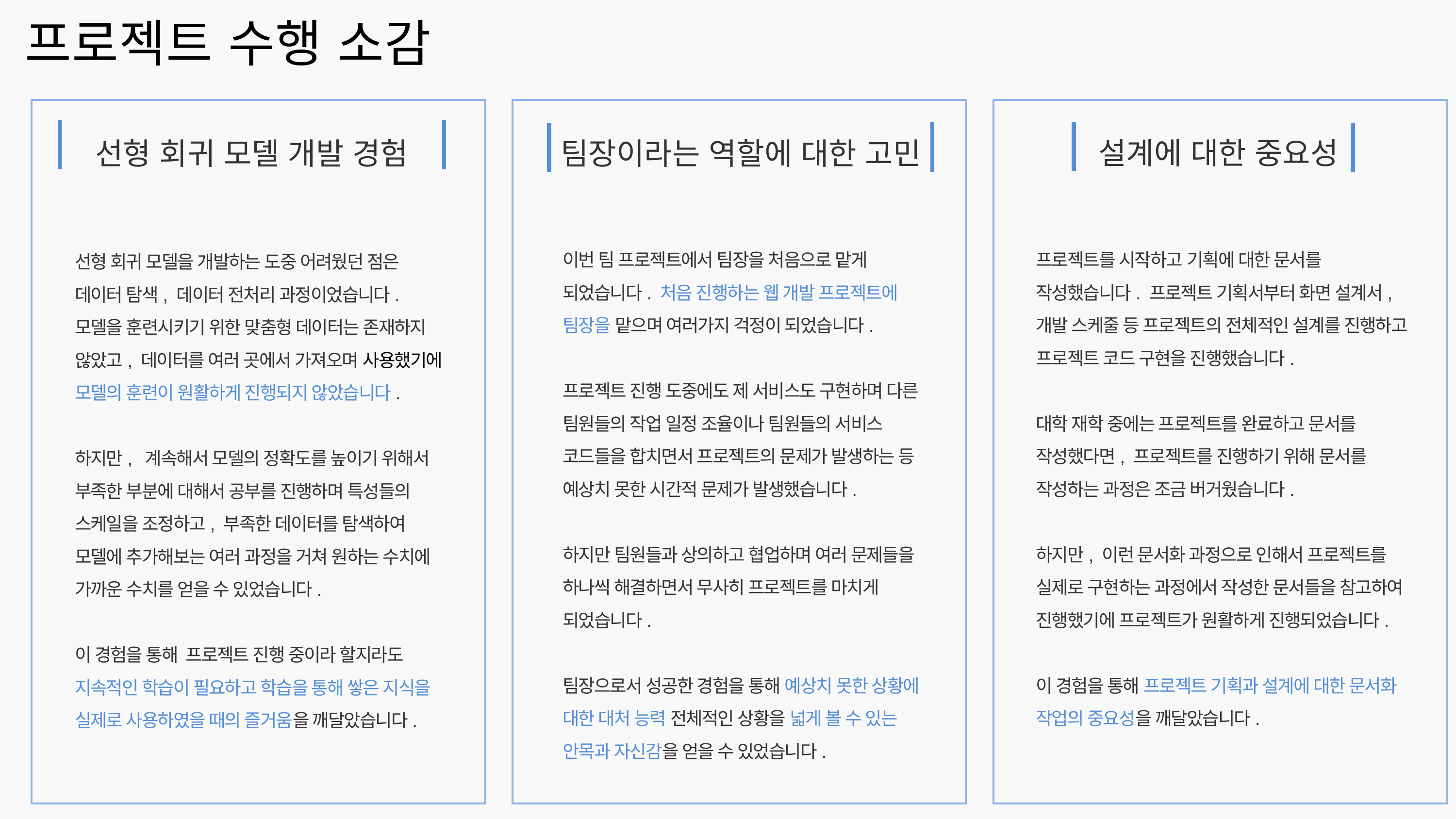

프로젝트 수행 소감

설계에 대한 중요성
선형 회귀 모델 개발 경험
팀장이라는 역할에 대한 고민
이번 팀 프로젝트에서 팀장을 처음으로 맡게 되었습니다. 처음 진행하는 웹 개발 프로젝트에 팀장을 맡으며 여러가지 걱정이 되었습니다.

프로젝트 진행 도중에도 제 서비스도 구현하며 다른 팀원들의 작업 일정 조율이나 팀원들의 서비스 코드들을 합치면서 프로젝트의 문제가 발생하는 등 예상치 못한 시간적 문제가 발생했습니다.

하지만 팀원들과 상의하고 협업하며 여러 문제들을 하나씩 해결하면서 무사히 프로젝트를 마치게 되었습니다.

팀장으로서 성공한 경험을 통해 예상치 못한 상황에 대한 대처 능력 전체적인 상황을 넓게 볼 수 있는 안목과 자신감을 얻을 수 있었습니다.
프로젝트를 시작하고 기획에 대한 문서를 작성했습니다. 프로젝트 기획서부터 화면 설계서, 개발 스케줄 등 프로젝트의 전체적인 설계를 진행하고 프로젝트 코드 구현을 진행했습니다.

대학 재학 중에는 프로젝트를 완료하고 문서를 작성했다면, 프로젝트를 진행하기 위해 문서를 작성하는 과정은 조금 버거웠습니다.

하지만, 이런 문서화 과정으로 인해서 프로젝트를 실제로 구현하는 과정에서 작성한 문서들을 참고하여 진행했기에 프로젝트가 원활하게 진행되었습니다.

이 경험을 통해 프로젝트 기획과 설계에 대한 문서화 작업의 중요성을 깨달았습니다.
선형 회귀 모델을 개발하는 도중 어려웠던 점은 데이터 탐색, 데이터 전처리 과정이었습니다. 모델을 훈련시키기 위한 맞춤형 데이터는 존재하지 않았고, 데이터를 여러 곳에서 가져오며 사용했기에 모델의 훈련이 원활하게 진행되지 않았습니다.

하지만,  계속해서 모델의 정확도를 높이기 위해서 부족한 부분에 대해서 공부를 진행하며 특성들의 스케일을 조정하고, 부족한 데이터를 탐색하여 모델에 추가해보는 여러 과정을 거쳐 원하는 수치에 가까운 수치를 얻을 수 있었습니다.

이 경험을 통해  프로젝트 진행 중이라 할지라도 지속적인 학습이 필요하고 학습을 통해 쌓은 지식을 실제로 사용하였을 때의 즐거움을 깨달았습니다.